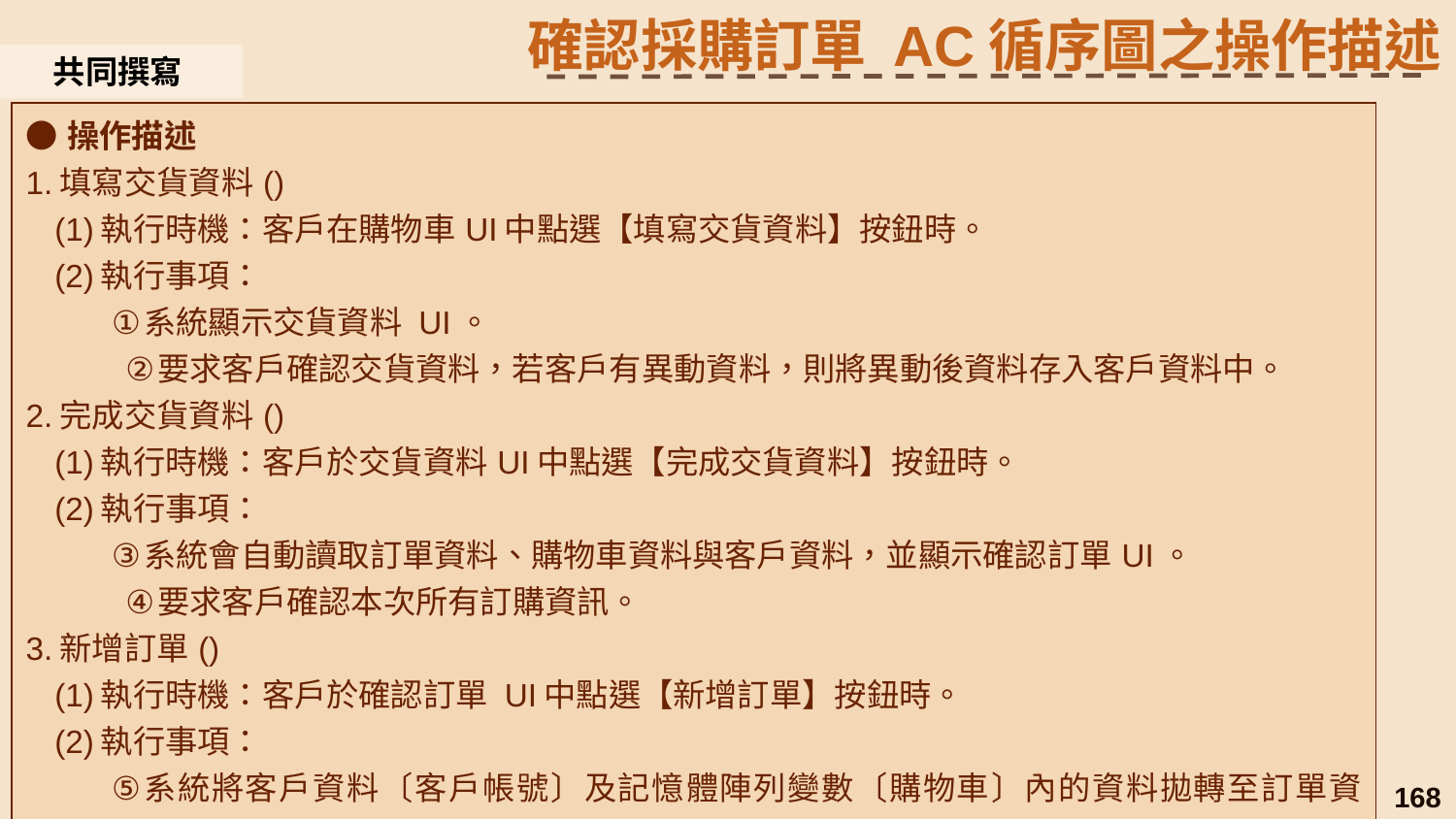

確認採購訂單 AC循序圖之操作描述

共同撰寫
| ●操作描述 1.填寫交貨資料() (1)執行時機：客戶在購物車UI中點選【填寫交貨資料】按鈕時。 (2)執行事項： 系統顯示交貨資料 UI。 要求客戶確認交貨資料，若客戶有異動資料，則將異動後資料存入客戶資料中。 2.完成交貨資料() (1)執行時機：客戶於交貨資料UI中點選【完成交貨資料】按鈕時。 (2)執行事項： 系統會自動讀取訂單資料、購物車資料與客戶資料，並顯示確認訂單UI。 要求客戶確認本次所有訂購資訊。 3.新增訂單() (1)執行時機：客戶於確認訂單 UI中點選【新增訂單】按鈕時。 (2)執行事項： 系統將客戶資料〔客戶帳號〕及記憶體陣列變數〔購物車〕內的資料拋轉至訂單資料。 拋轉至訂單資料時，訂單編號由系統依日期和流水號自動編列、訂購日期預設為系統日期。 資料拋轉完成後系統顯示一網頁，內容包括「謝謝光臨~」感謝詞及訂單編號。 |
| --- |
168